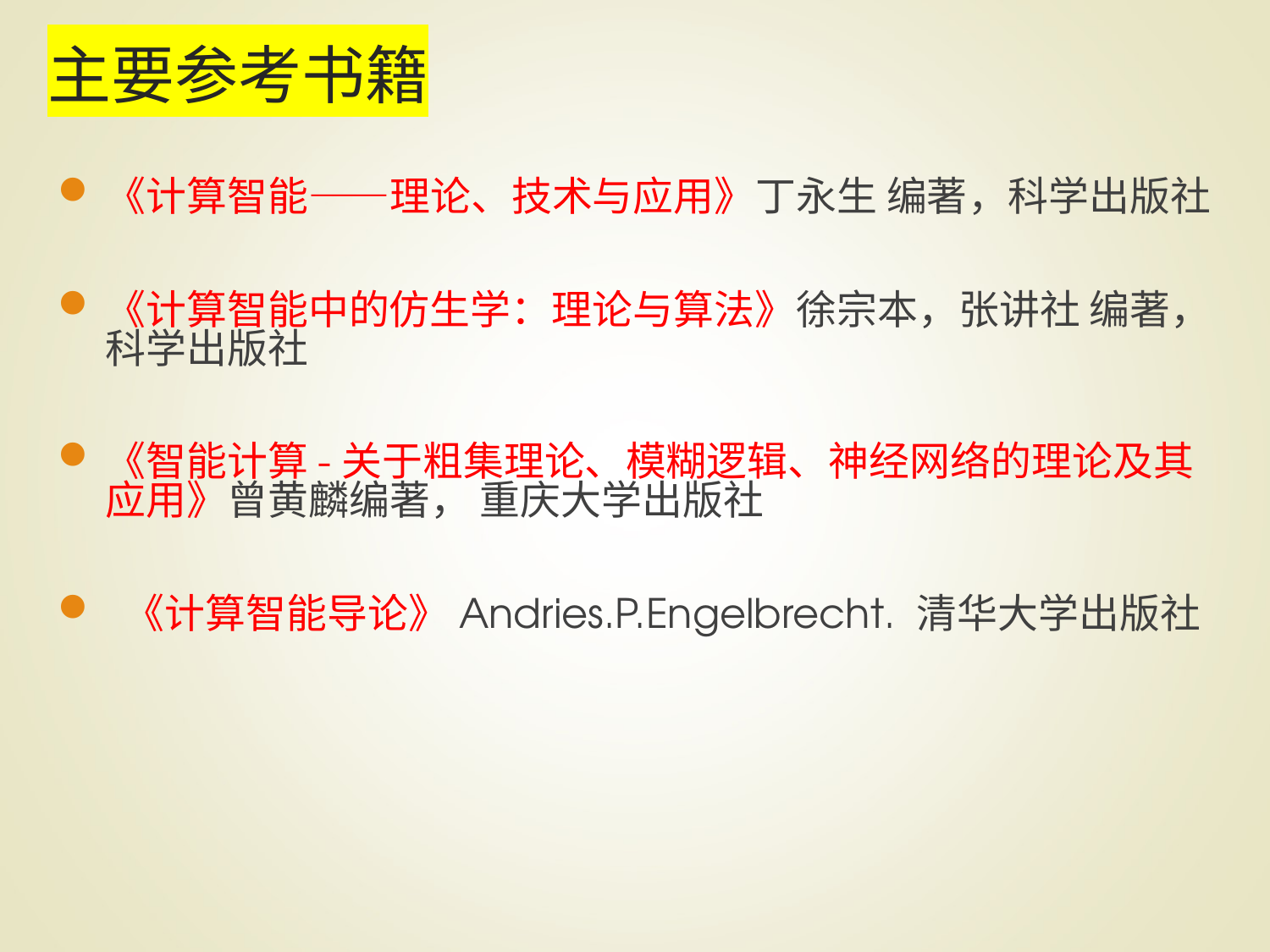

# 主要参考书籍
《计算智能——理论、技术与应用》丁永生 编著，科学出版社

《计算智能中的仿生学：理论与算法》徐宗本，张讲社 编著，科学出版社

《智能计算-关于粗集理论、模糊逻辑、神经网络的理论及其应用》曾黄麟编著， 重庆大学出版社

 《计算智能导论》Andries.P.Engelbrecht. 清华大学出版社